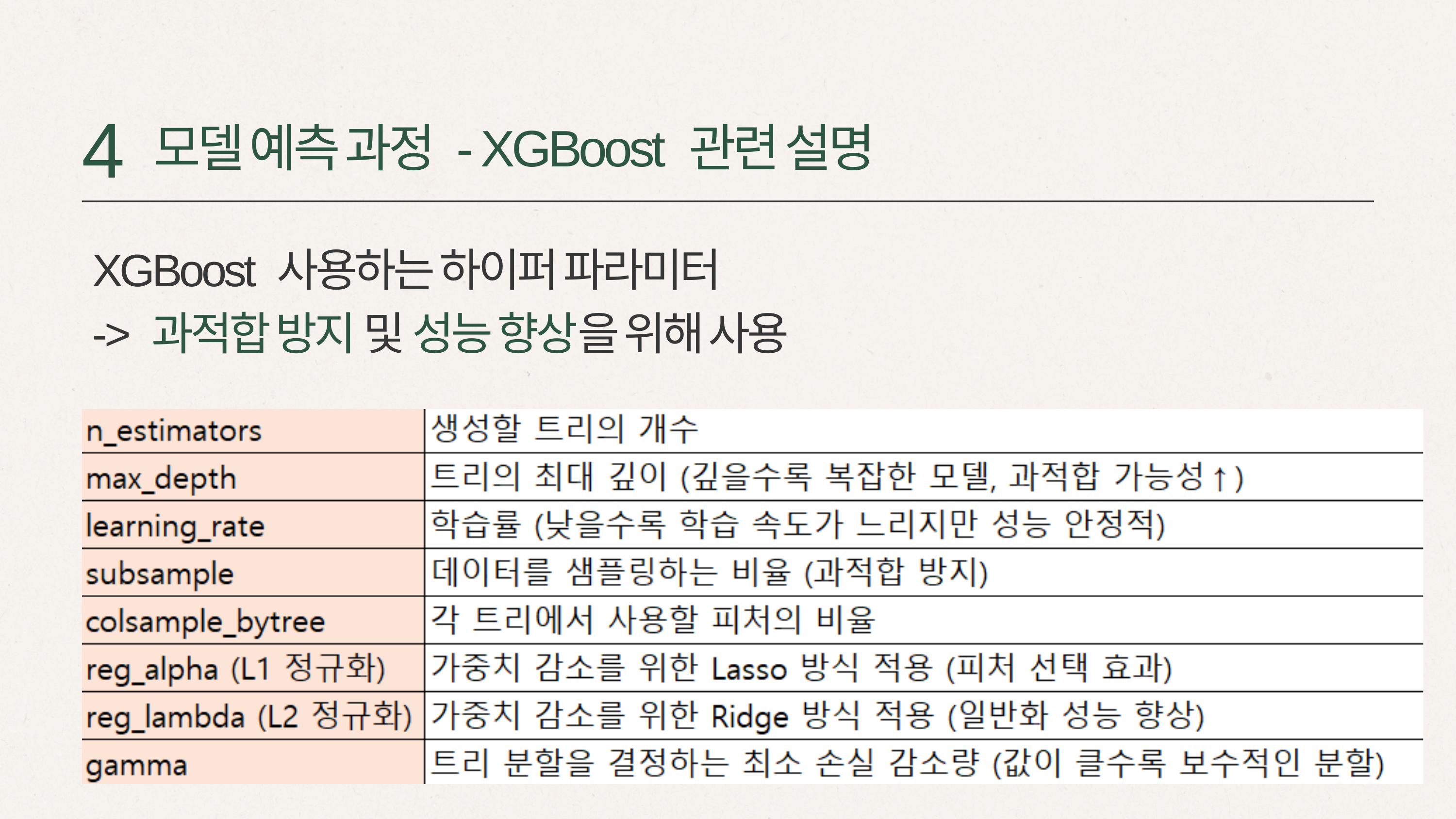

4
모델 예측 과정 - XGBoost 관련 설명

XGBoost 사용하는 하이퍼 파라미터
-> 과적합 방지 및 성능 향상을 위해 사용